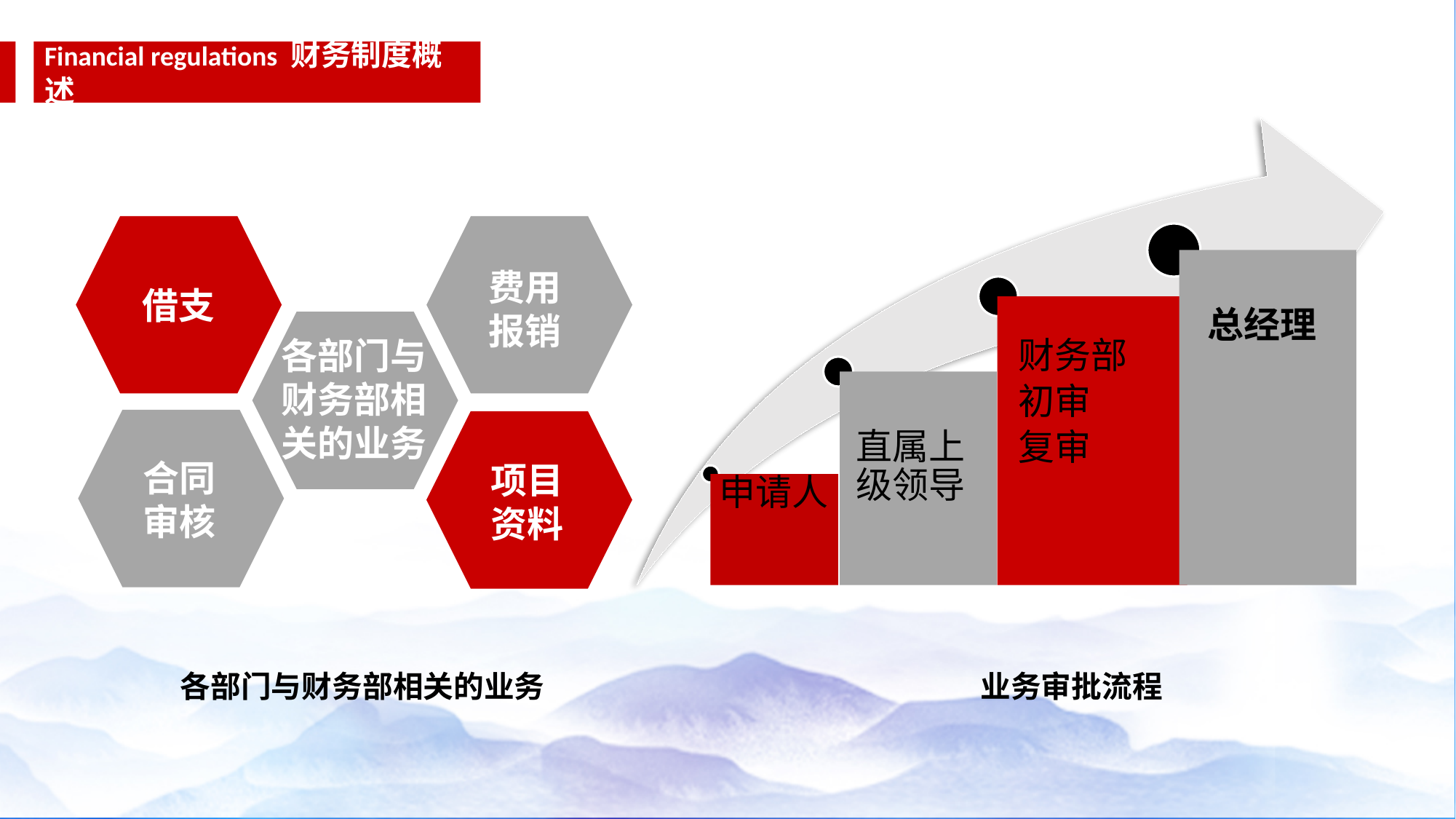

Financial regulations 财务制度概述
申请人

直属上级领导

财务部
初审
复审

总经理

费用
报销
借支

各部门与财务部相关的业务

合同
审核
项目
资料
各部门与财务部相关的业务
业务审批流程